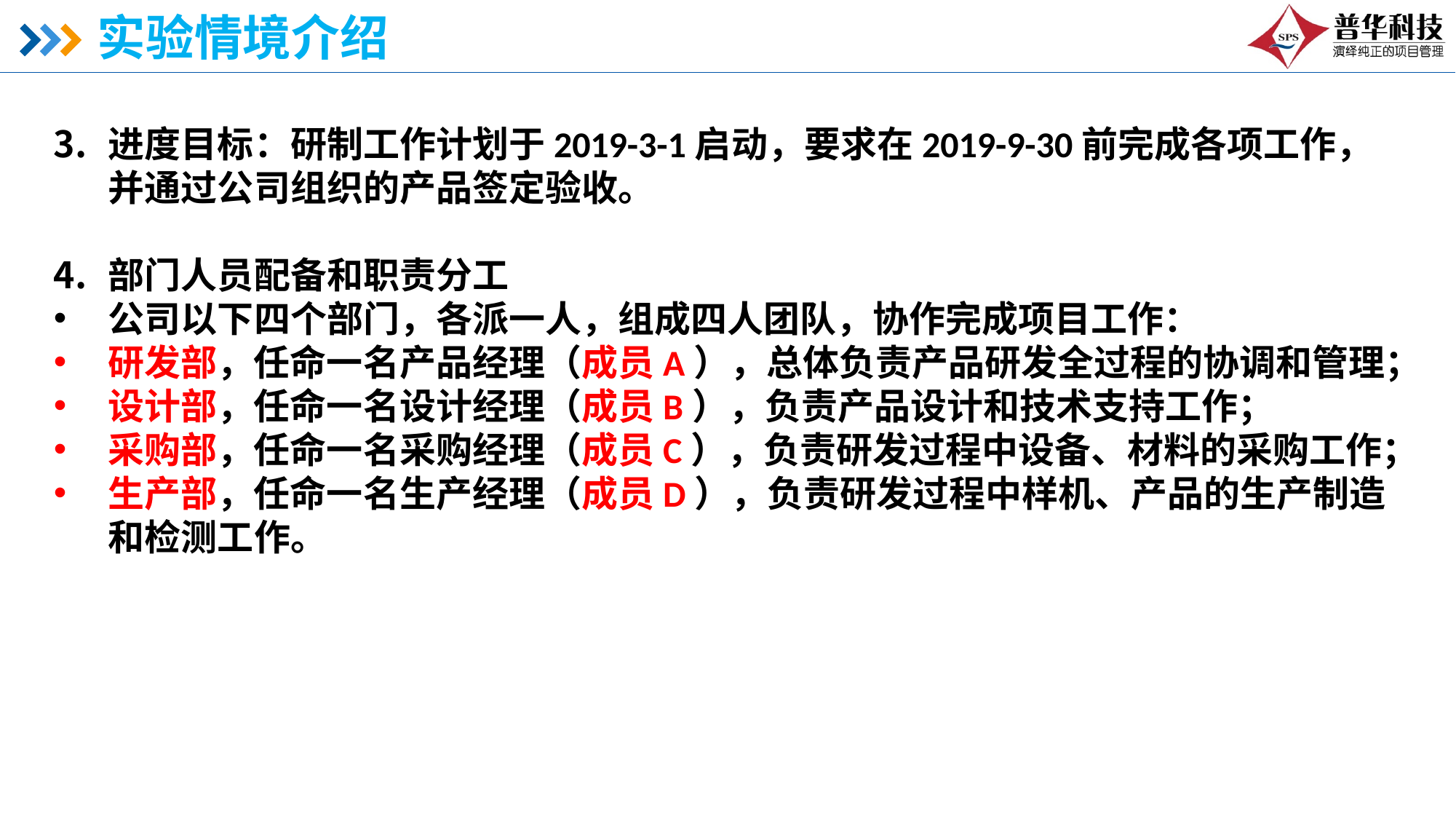

# 实验情境介绍
进度目标：研制工作计划于2019-3-1启动，要求在2019-9-30前完成各项工作，并通过公司组织的产品签定验收。

部门人员配备和职责分工
公司以下四个部门，各派一人，组成四人团队，协作完成项目工作：
研发部，任命一名产品经理（成员A），总体负责产品研发全过程的协调和管理；
设计部，任命一名设计经理（成员B），负责产品设计和技术支持工作；
采购部，任命一名采购经理（成员C），负责研发过程中设备、材料的采购工作；
生产部，任命一名生产经理（成员D），负责研发过程中样机、产品的生产制造和检测工作。